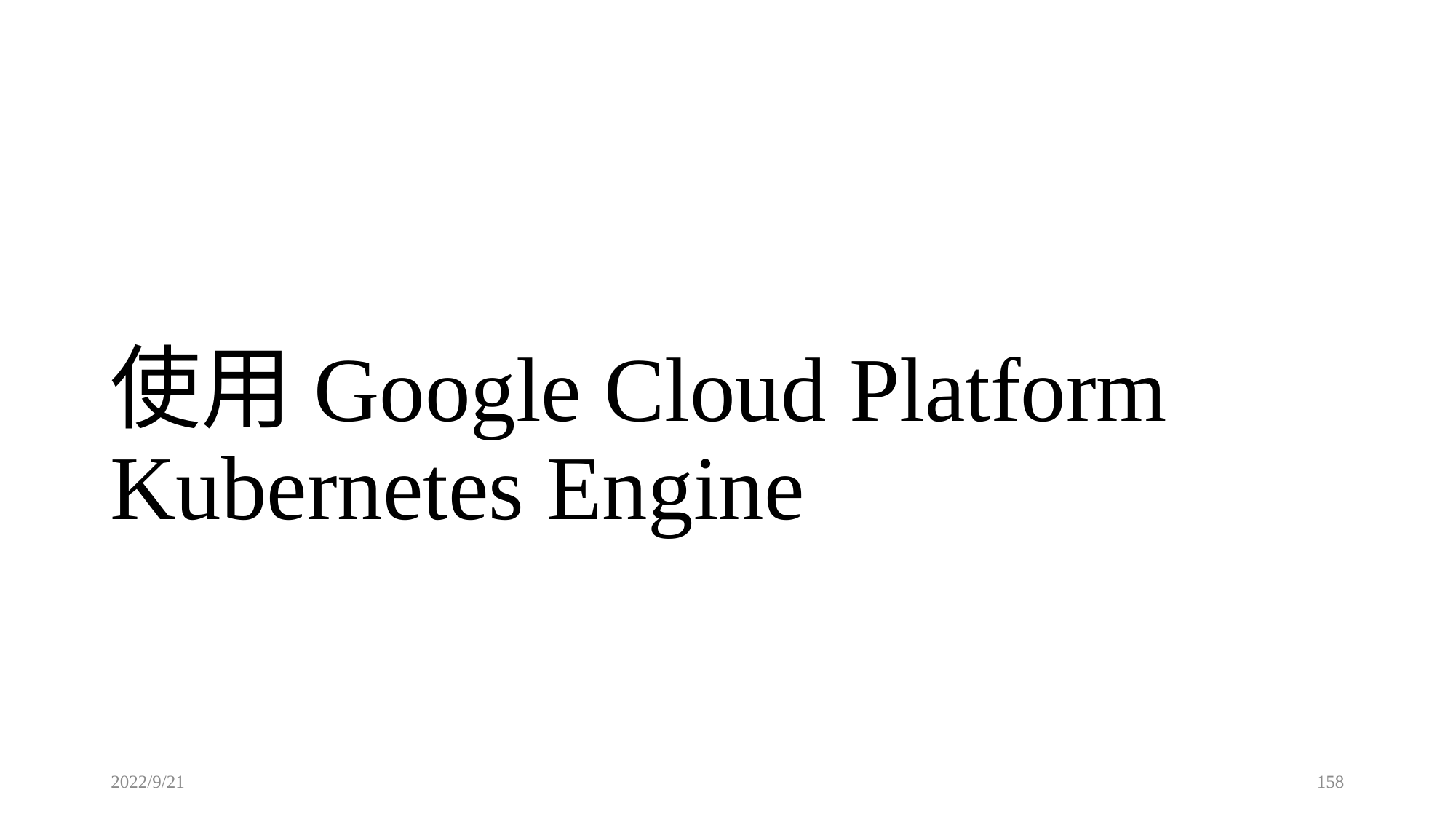

# 使用Google Cloud Platform Kubernetes Engine

2022/9/21
158